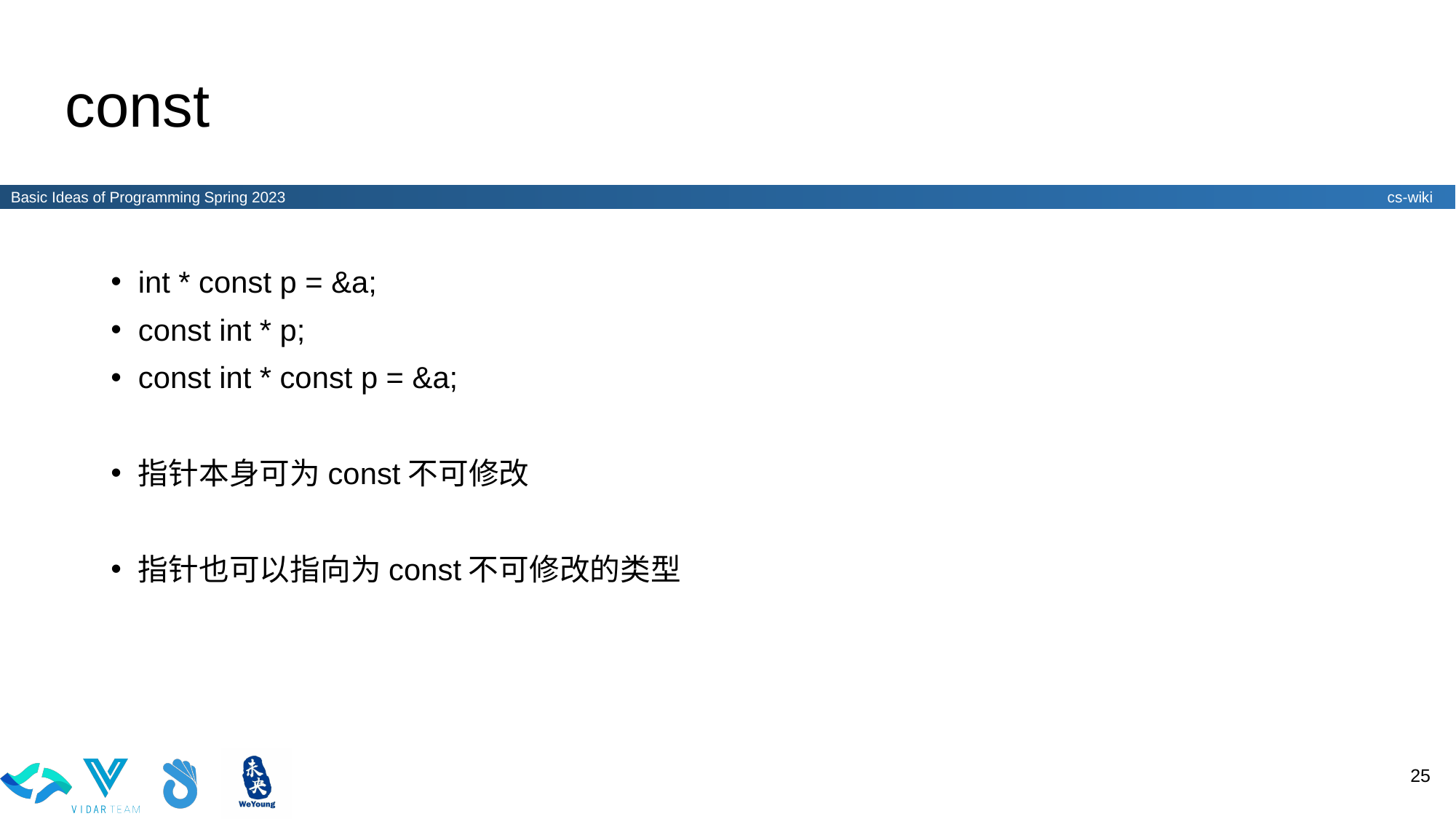

# const
int * const p = &a;
const int * p;
const int * const p = &a;

指针本身可为const不可修改

指针也可以指向为const不可修改的类型